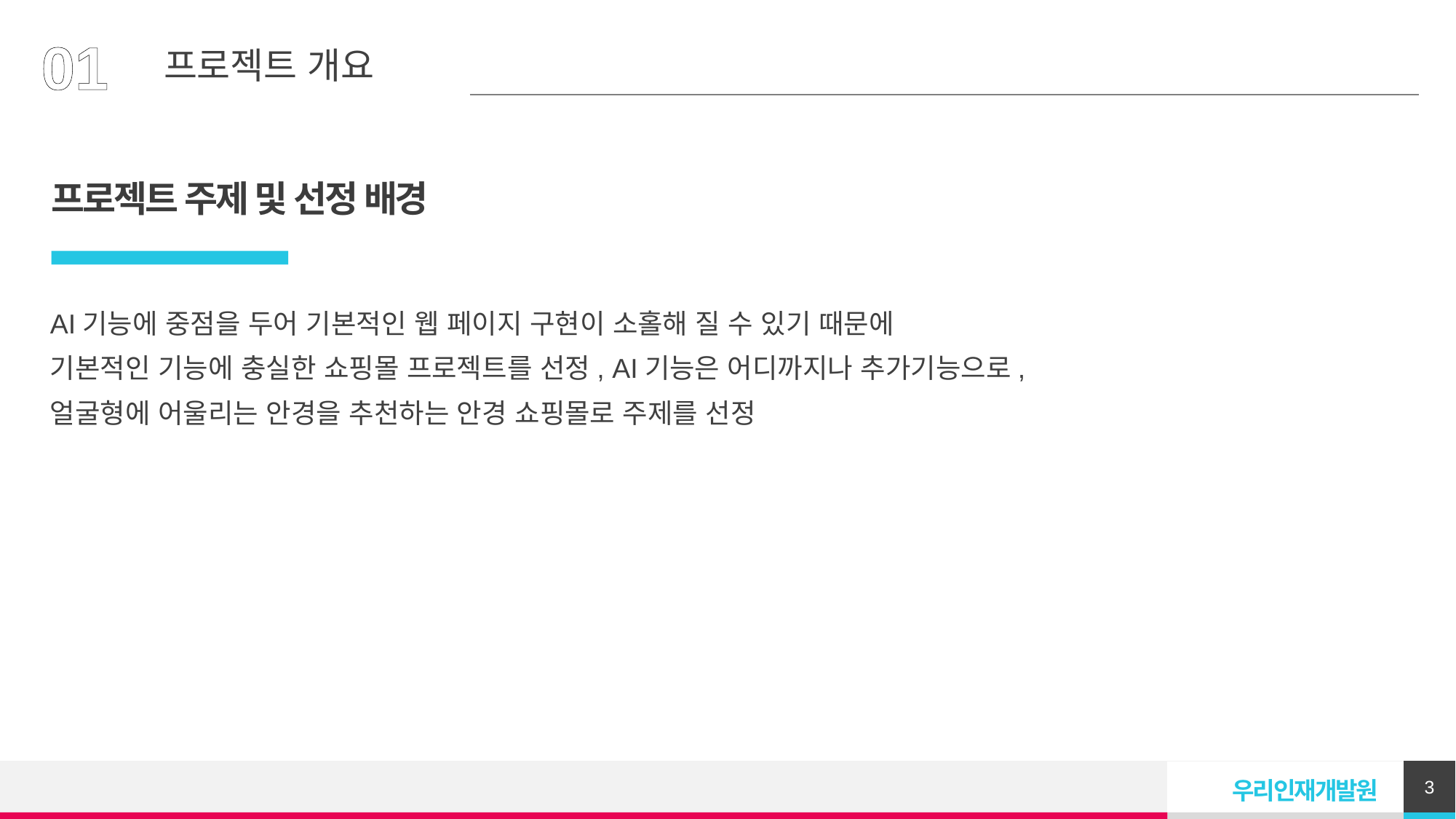

01
프로젝트 개요
프로젝트 주제 및 선정 배경

AI기능에 중점을 두어 기본적인 웹 페이지 구현이 소홀해 질 수 있기 때문에
기본적인 기능에 충실한 쇼핑몰 프로젝트를 선정, AI기능은 어디까지나 추가기능으로,
얼굴형에 어울리는 안경을 추천하는 안경 쇼핑몰로 주제를 선정
3